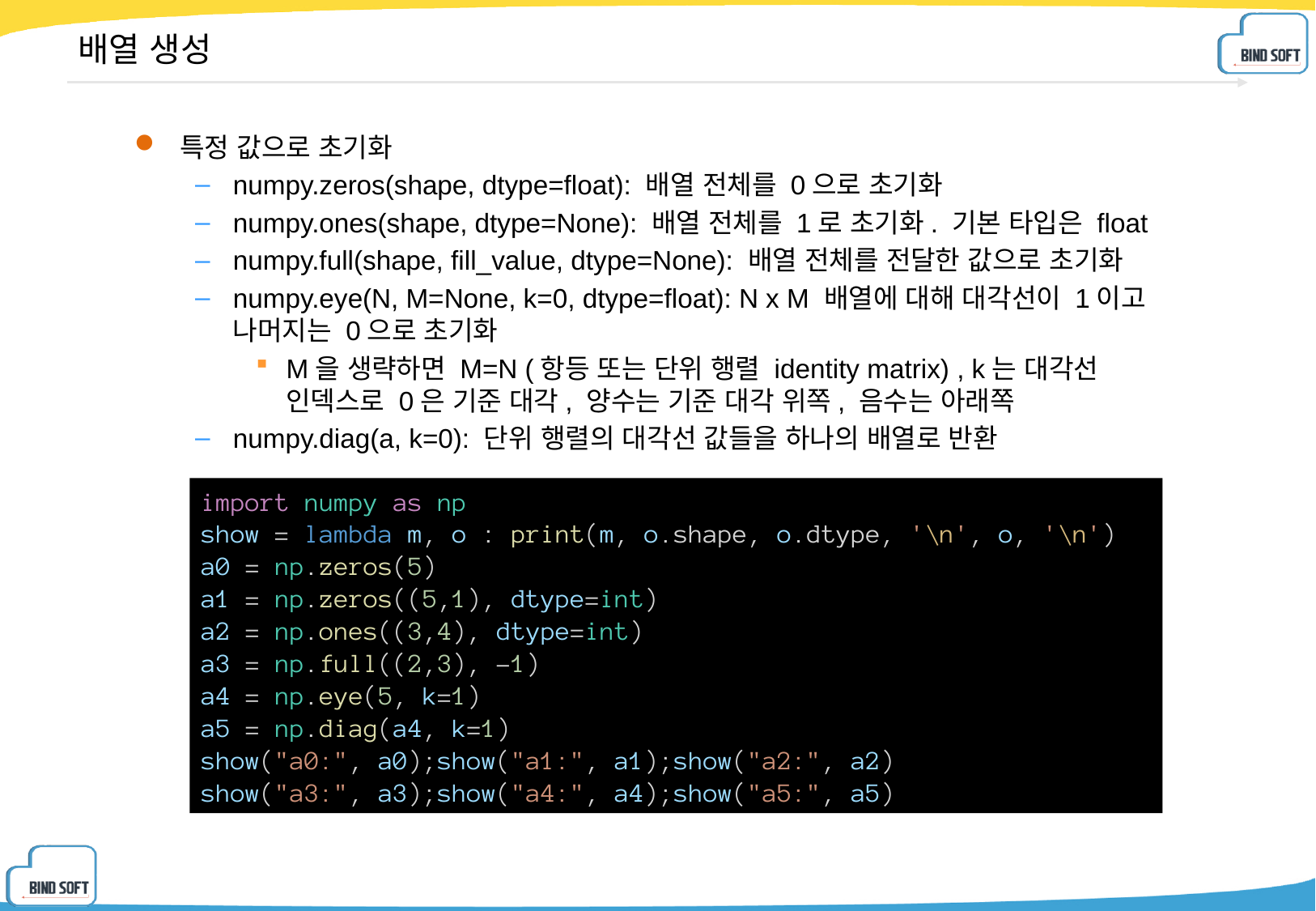

# 배열 생성
특정 값으로 초기화
numpy.zeros(shape, dtype=float): 배열 전체를 0으로 초기화
numpy.ones(shape, dtype=None): 배열 전체를 1로 초기화. 기본 타입은 float
numpy.full(shape, fill_value, dtype=None): 배열 전체를 전달한 값으로 초기화
numpy.eye(N, M=None, k=0, dtype=float): N x M 배열에 대해 대각선이 1이고 나머지는 0으로 초기화
M을 생략하면 M=N (항등 또는 단위 행렬 identity matrix) , k는 대각선 인덱스로 0은 기준 대각, 양수는 기준 대각 위쪽, 음수는 아래쪽
numpy.diag(a, k=0): 단위 행렬의 대각선 값들을 하나의 배열로 반환

import numpy as np
show = lambda m, o : print(m, o.shape, o.dtype, '\n', o, '\n')
a0 = np.zeros(5)
a1 = np.zeros((5,1), dtype=int)
a2 = np.ones((3,4), dtype=int)
a3 = np.full((2,3), -1)
a4 = np.eye(5, k=1)
a5 = np.diag(a4, k=1)
show("a0:", a0);show("a1:", a1);show("a2:", a2)
show("a3:", a3);show("a4:", a4);show("a5:", a5)